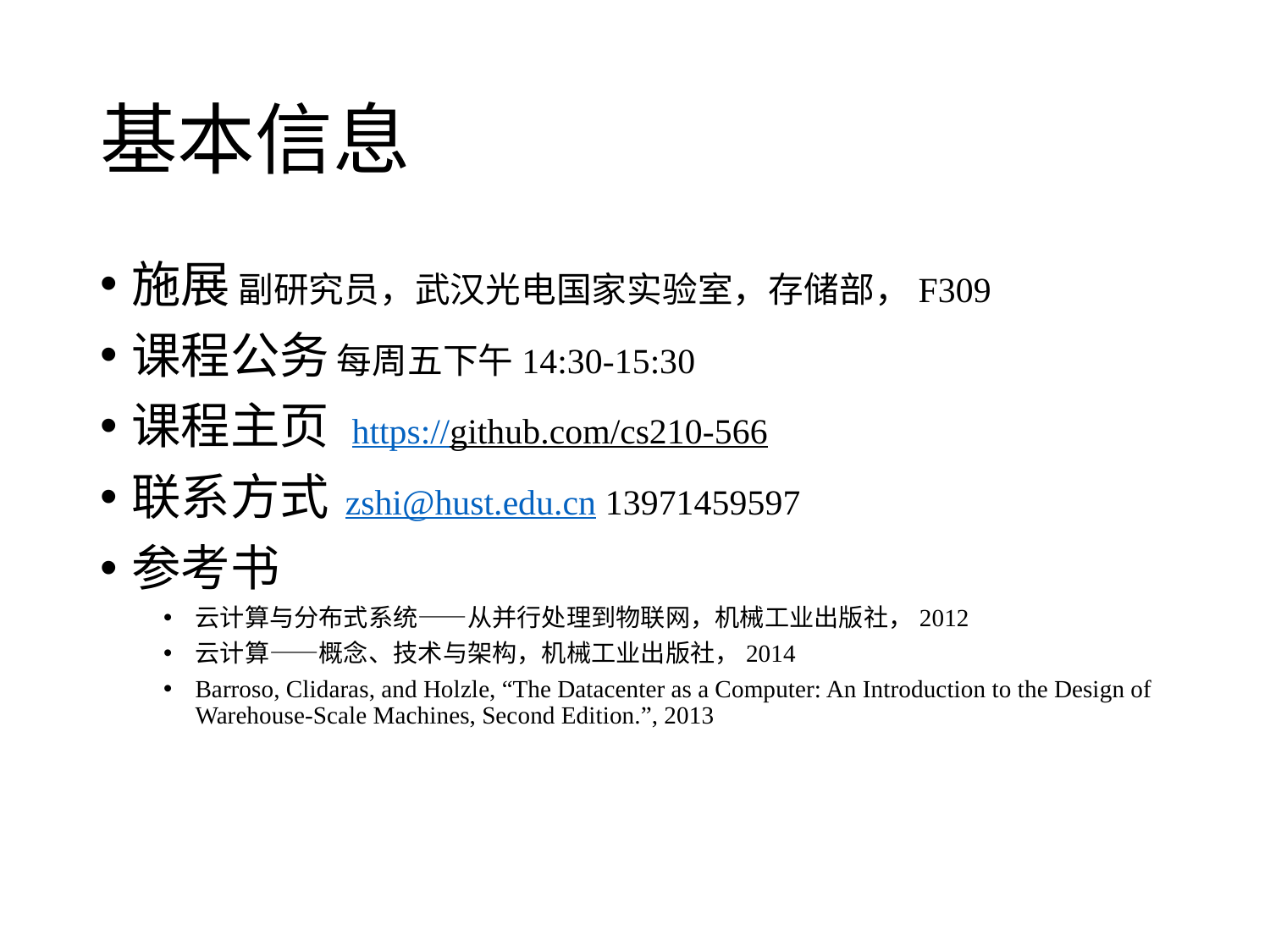

# 基本信息
施展 副研究员，武汉光电国家实验室，存储部，F309
课程公务 每周五下午14:30-15:30
课程主页 https://github.com/cs210-566
联系方式 zshi@hust.edu.cn 13971459597
参考书
云计算与分布式系统——从并行处理到物联网，机械工业出版社，2012
云计算——概念、技术与架构，机械工业出版社，2014
Barroso, Clidaras, and Holzle, “The Datacenter as a Computer: An Introduction to the Design of Warehouse-Scale Machines, Second Edition.”, 2013